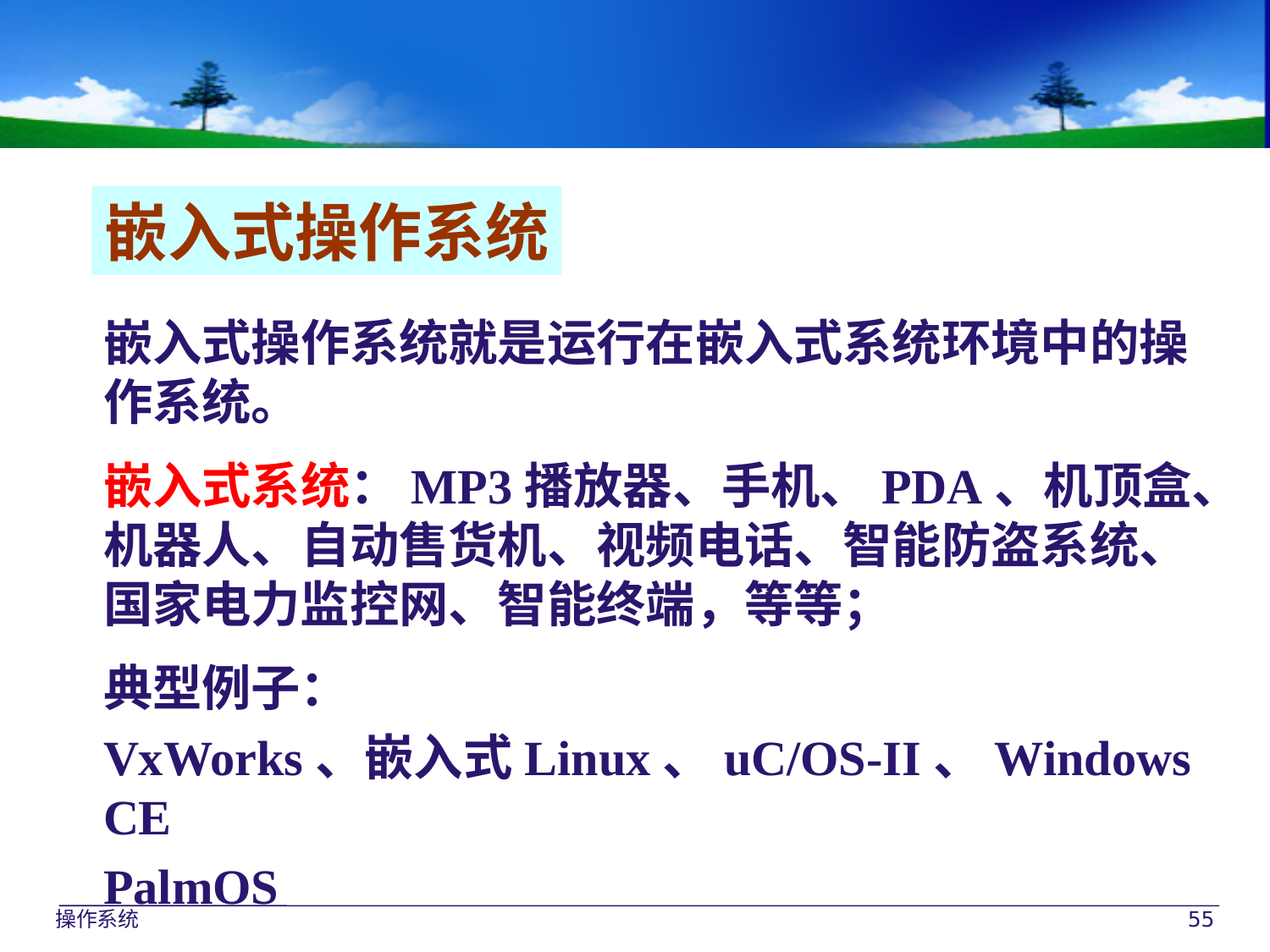

嵌入式操作系统
嵌入式操作系统就是运行在嵌入式系统环境中的操作系统。
嵌入式系统：MP3播放器、手机、PDA、机顶盒、机器人、自动售货机、视频电话、智能防盗系统、国家电力监控网、智能终端，等等；
典型例子：
VxWorks、嵌入式Linux、uC/OS-II、Windows CE
PalmOS
操作系统
55